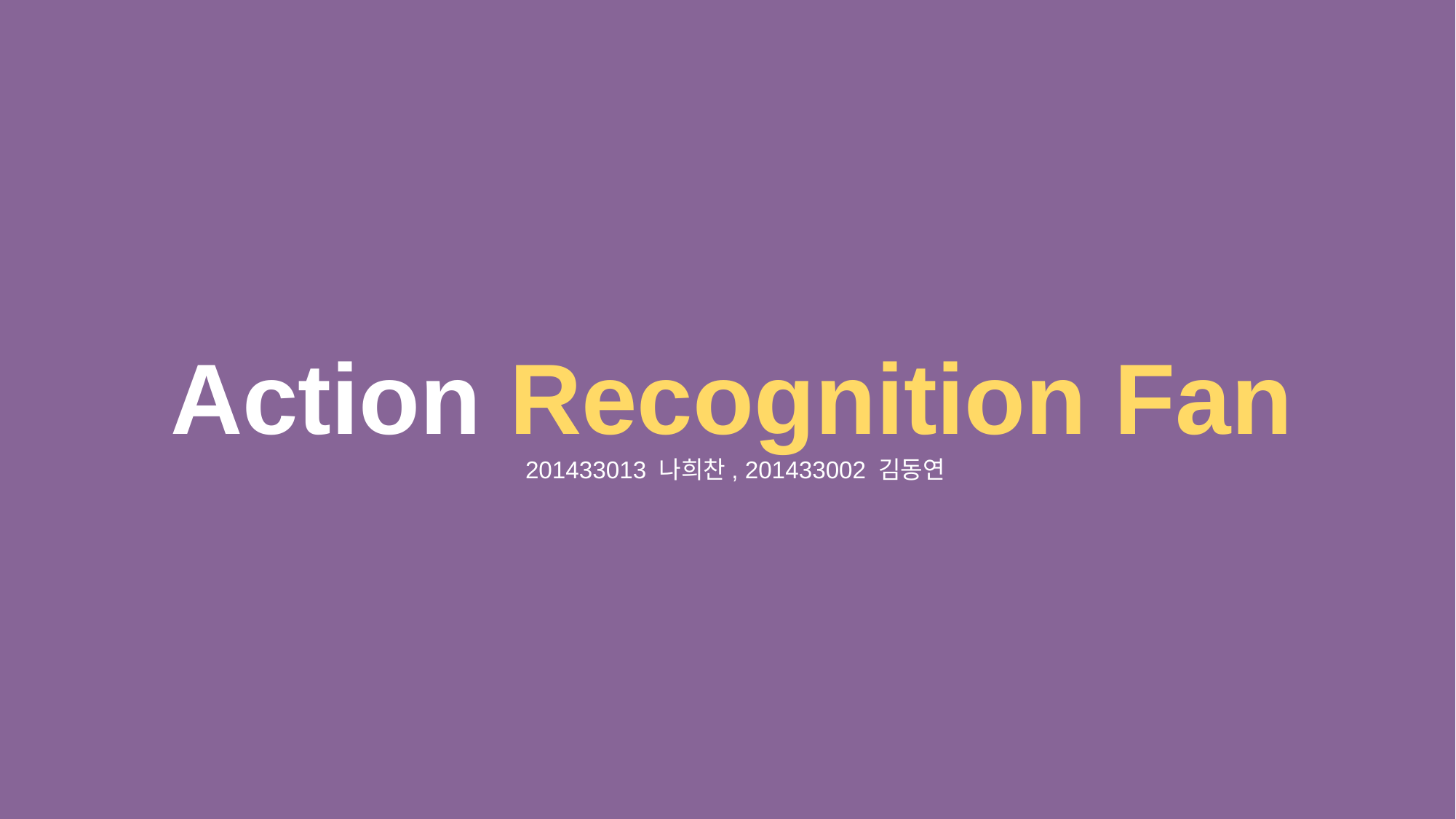

Action Recognition Fan
 201433013 나희찬, 201433002 김동연